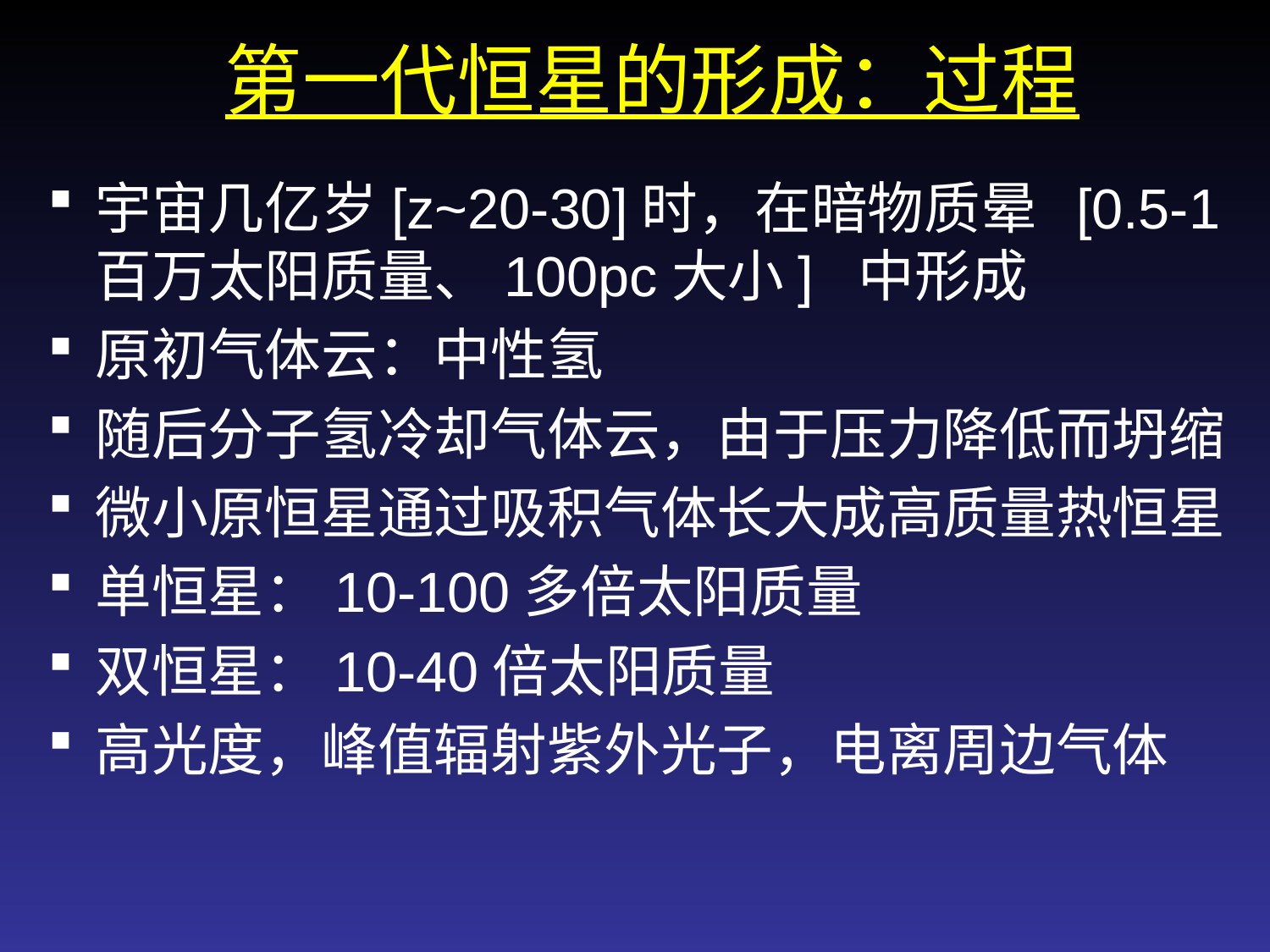

第一代恒星的形成：过程
宇宙几亿岁[z~20-30]时，在暗物质晕  [0.5-1百万太阳质量、100pc大小]  中形成
原初气体云：中性氢
随后分子氢冷却气体云，由于压力降低而坍缩
微小原恒星通过吸积气体长大成高质量热恒星
单恒星：10-100多倍太阳质量
双恒星：10-40倍太阳质量
高光度，峰值辐射紫外光子，电离周边气体